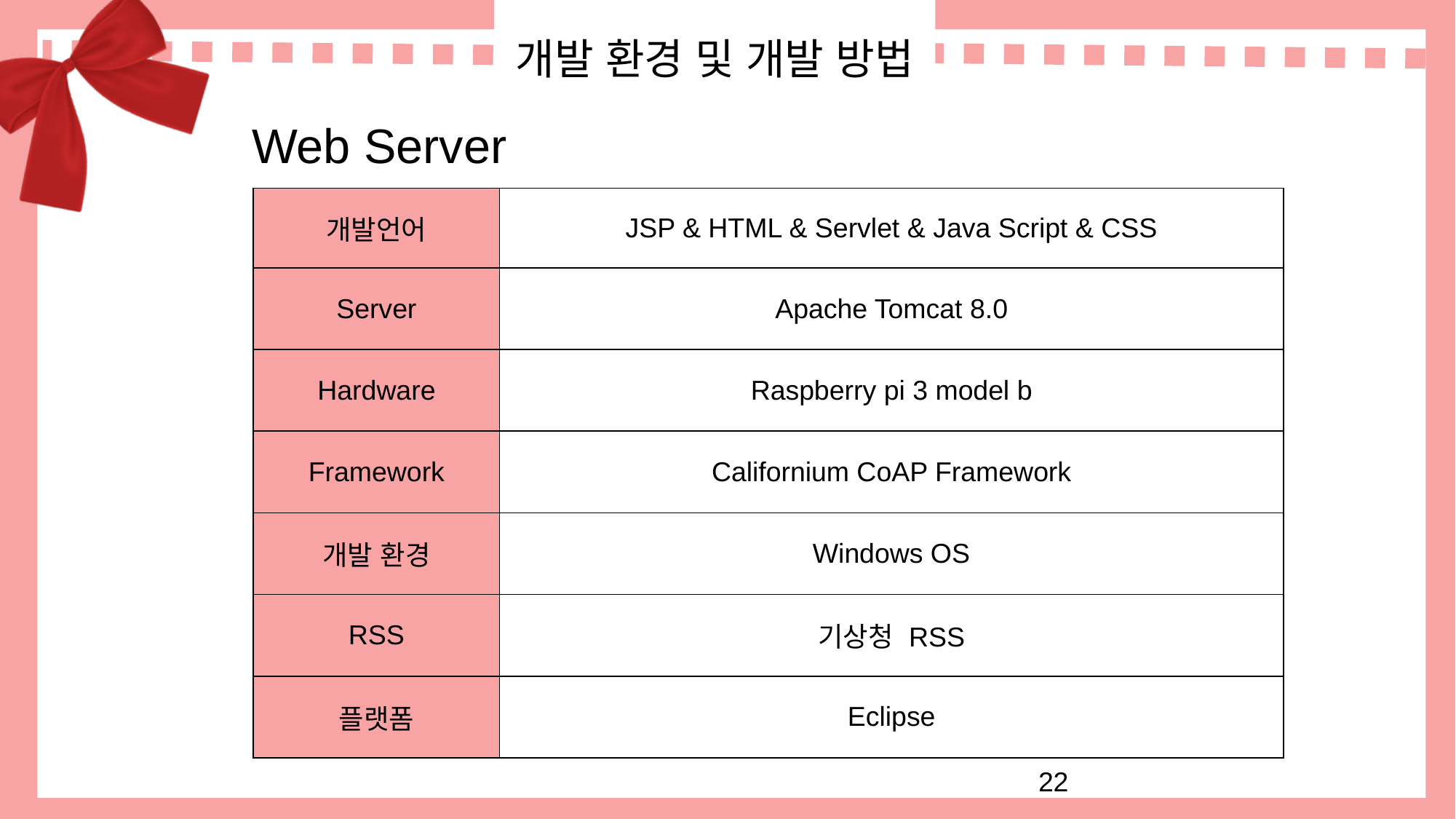

# 개발 환경 및 개발 방법
Web Server
| 개발언어 | JSP & HTML & Servlet & Java Script & CSS |
| --- | --- |
| Server | Apache Tomcat 8.0 |
| Hardware | Raspberry pi 3 model b |
| Framework | Californium CoAP Framework |
| 개발 환경 | Windows OS |
| RSS | 기상청 RSS |
| 플랫폼 | Eclipse |